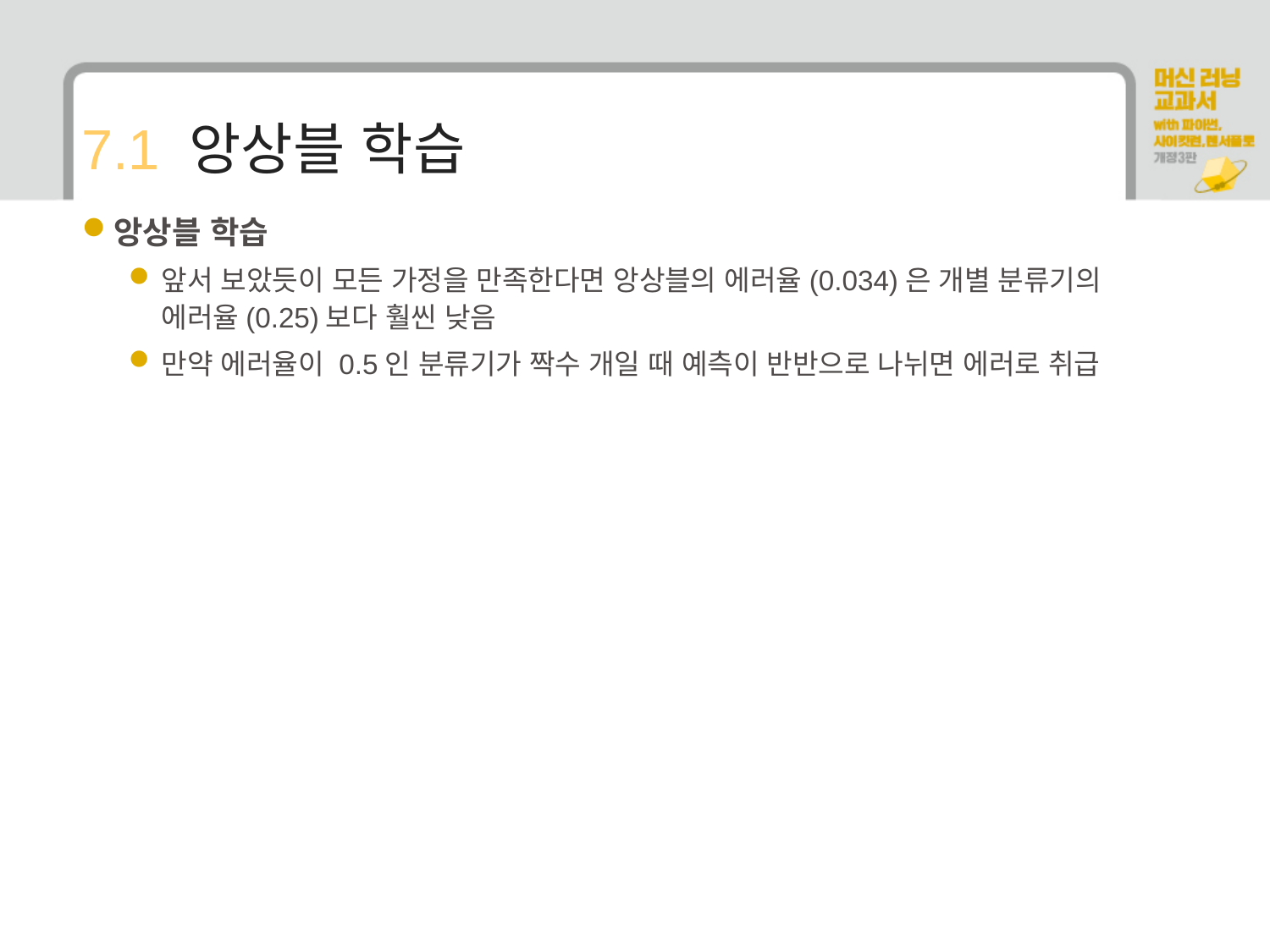

# 7.1 앙상블 학습
앙상블 학습
앞서 보았듯이 모든 가정을 만족한다면 앙상블의 에러율(0.034)은 개별 분류기의 에러율(0.25)보다 훨씬 낮음
만약 에러율이 0.5인 분류기가 짝수 개일 때 예측이 반반으로 나뉘면 에러로 취급